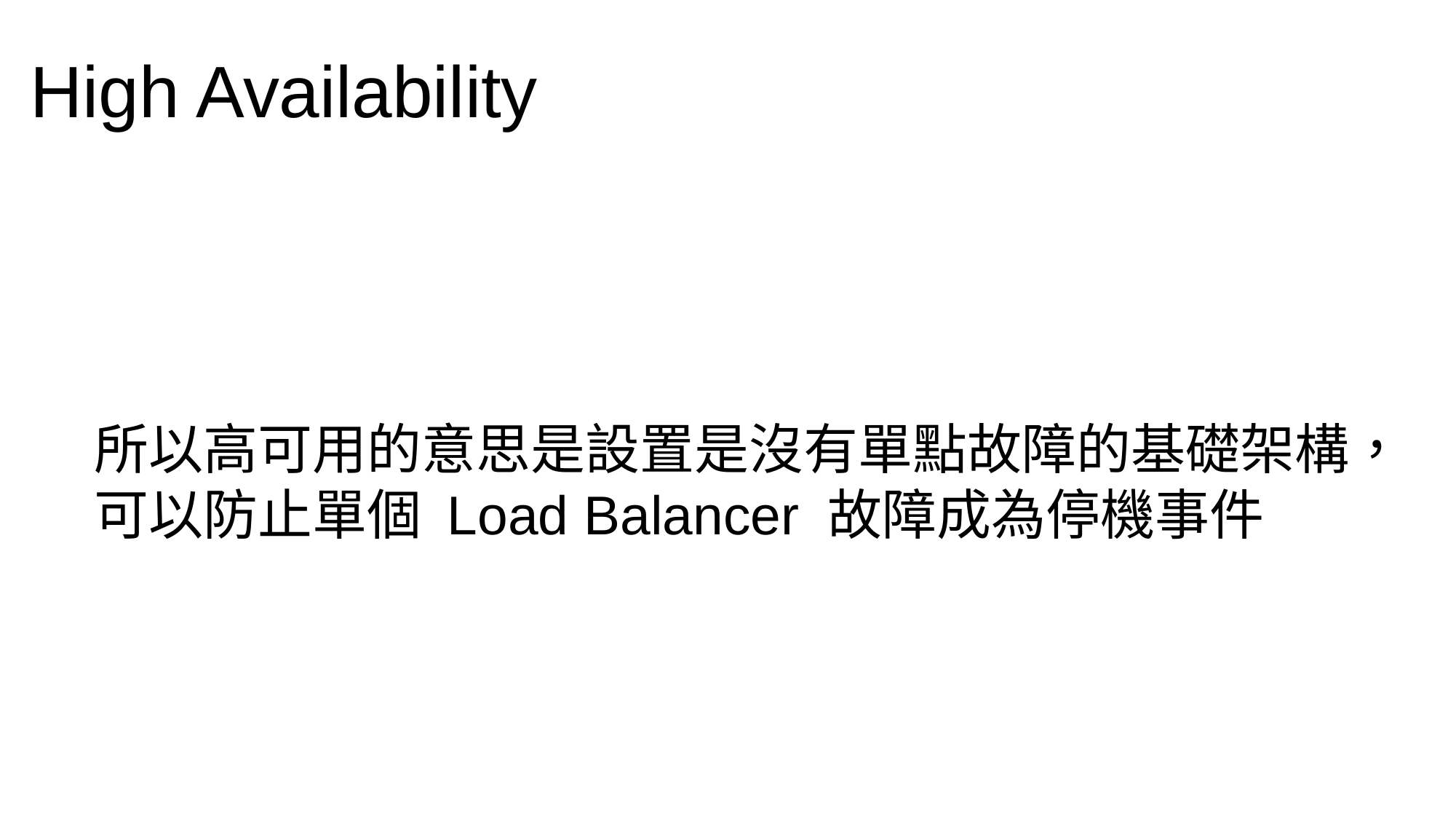

High Availability
所以高可用的意思是設置是沒有單點故障的基礎架構，可以防止單個 Load Balancer 故障成為停機事件